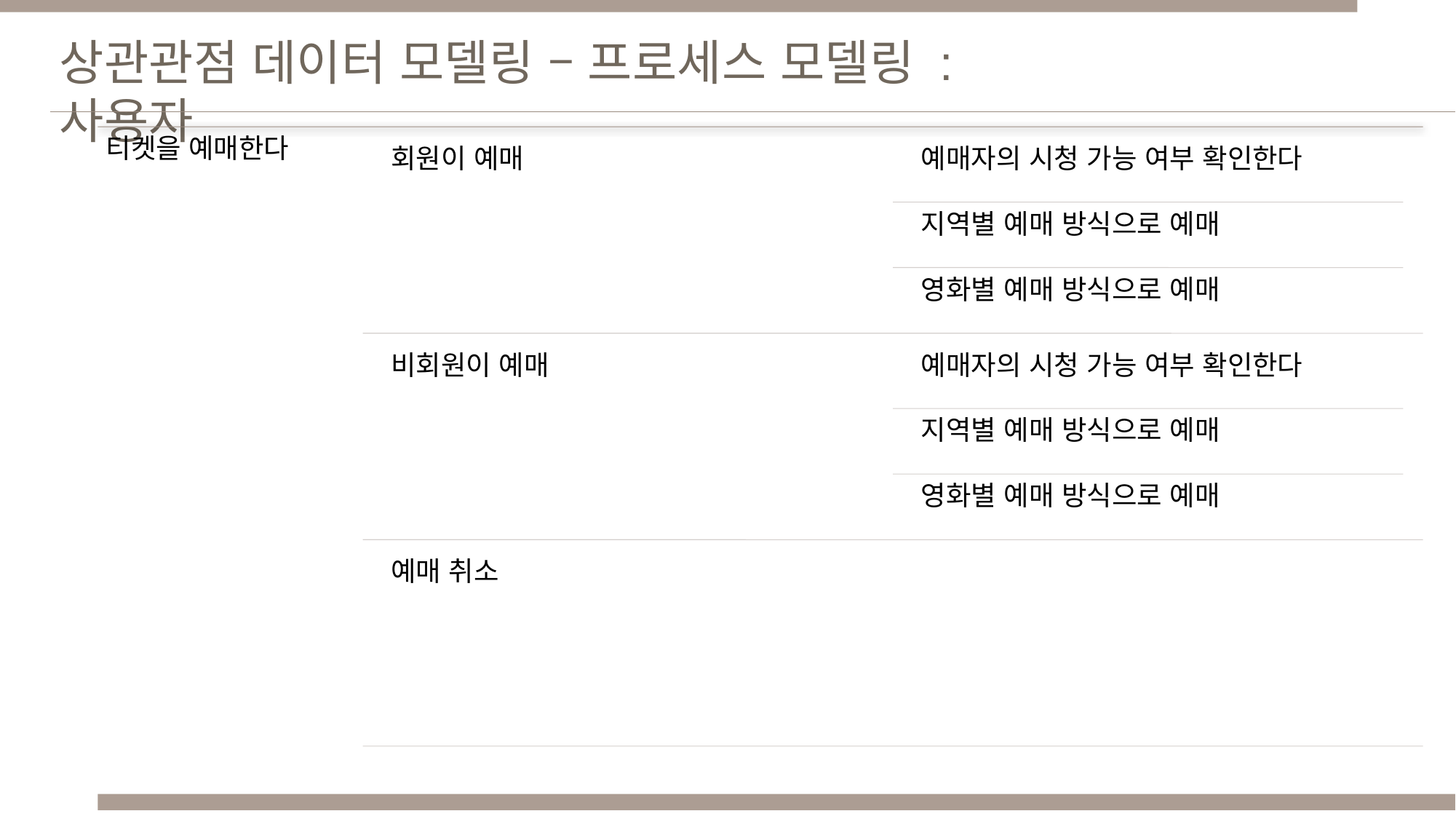

상관관점 데이터 모델링 – 프로세스 모델링 : 사용자
티켓을 예매한다
회원이 예매
예매자의 시청 가능 여부 확인한다
지역별 예매 방식으로 예매
영화별 예매 방식으로 예매
비회원이 예매
예매자의 시청 가능 여부 확인한다
지역별 예매 방식으로 예매
영화별 예매 방식으로 예매
예매 취소